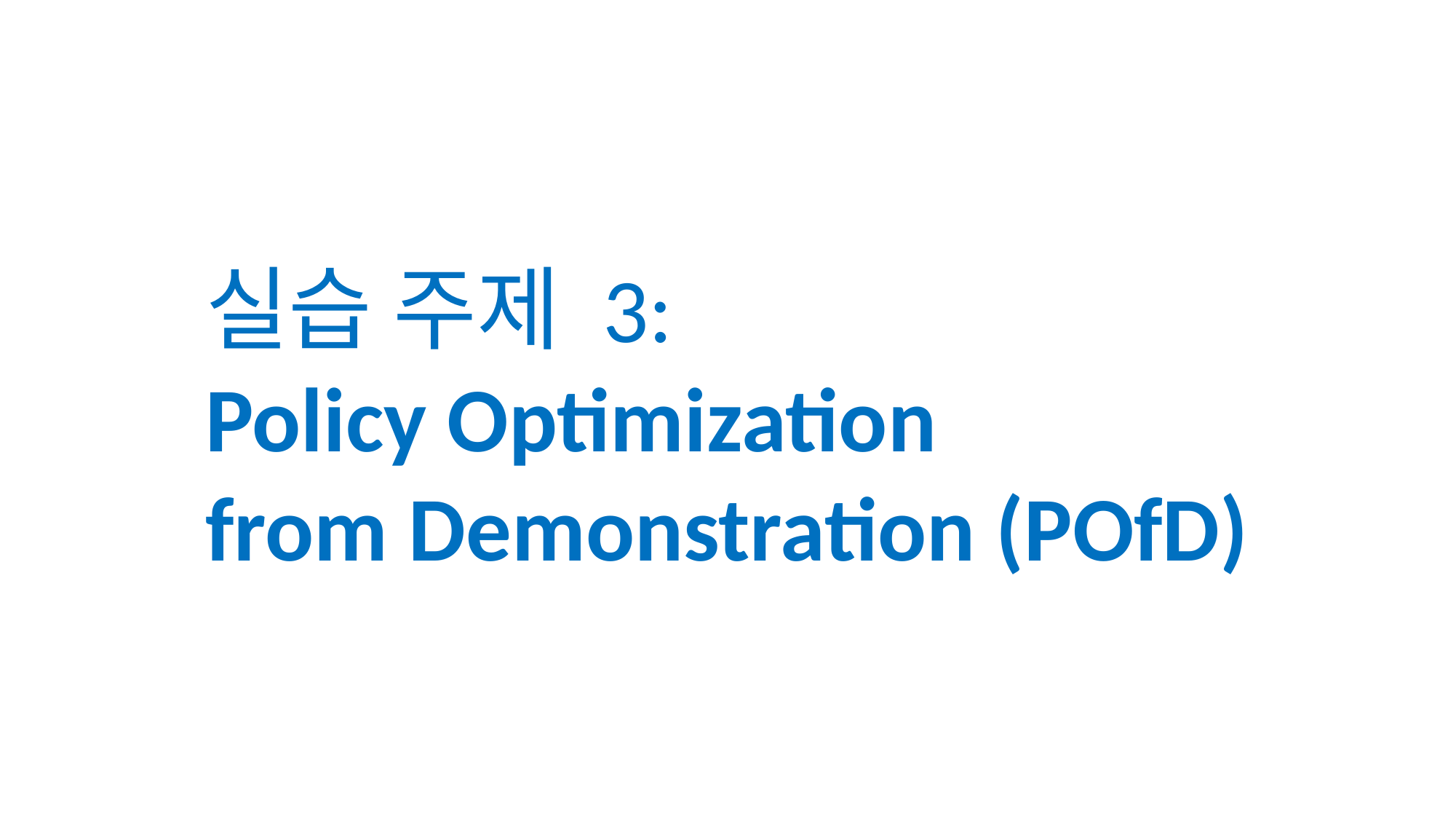

실습 주제 3:
Policy Optimization
from Demonstration (POfD)